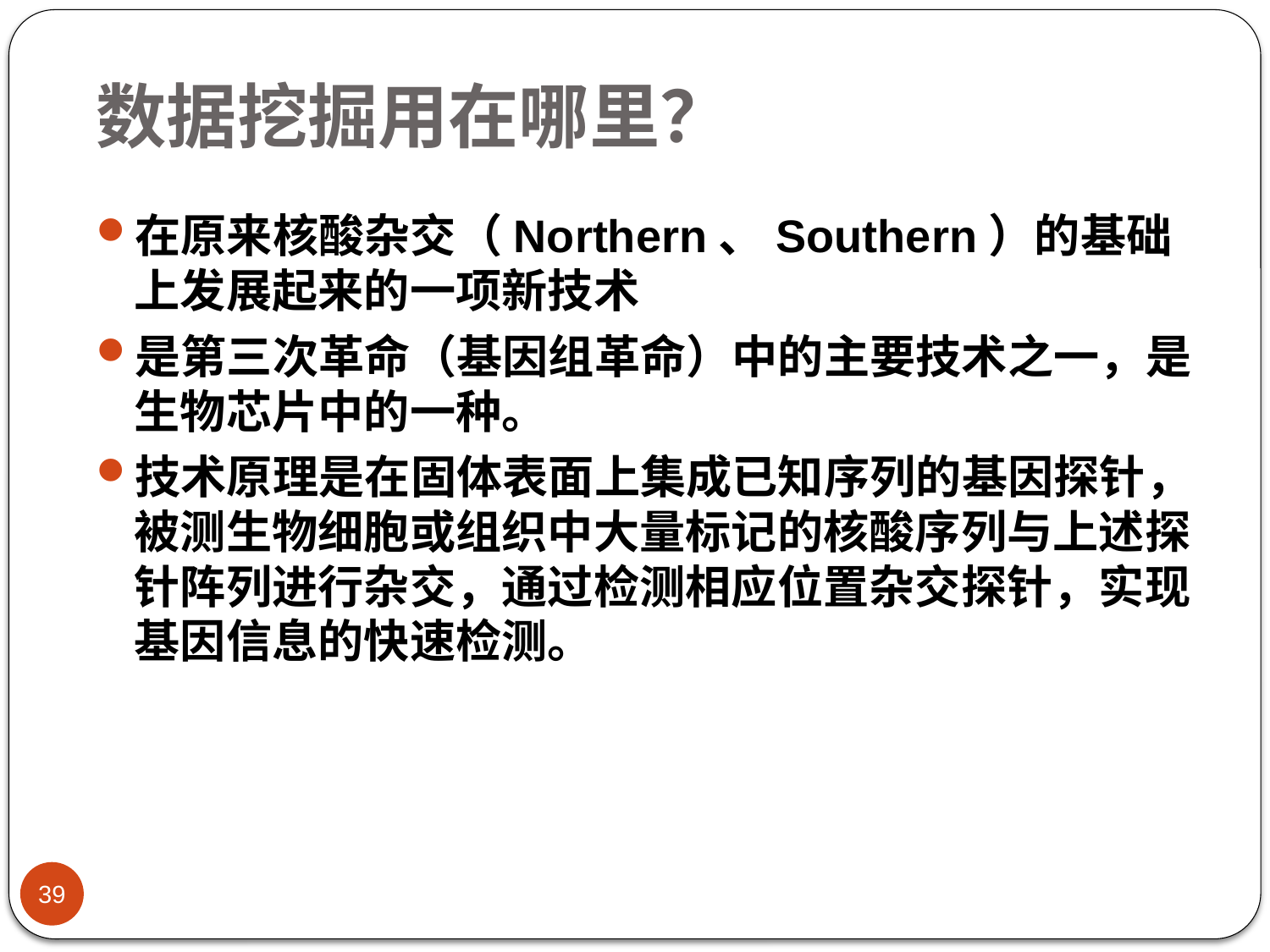

# 数据挖掘用在哪里？
在原来核酸杂交（Northern、Southern）的基础上发展起来的一项新技术
是第三次革命（基因组革命）中的主要技术之一，是生物芯片中的一种。
技术原理是在固体表面上集成已知序列的基因探针，被测生物细胞或组织中大量标记的核酸序列与上述探针阵列进行杂交，通过检测相应位置杂交探针，实现基因信息的快速检测。
39